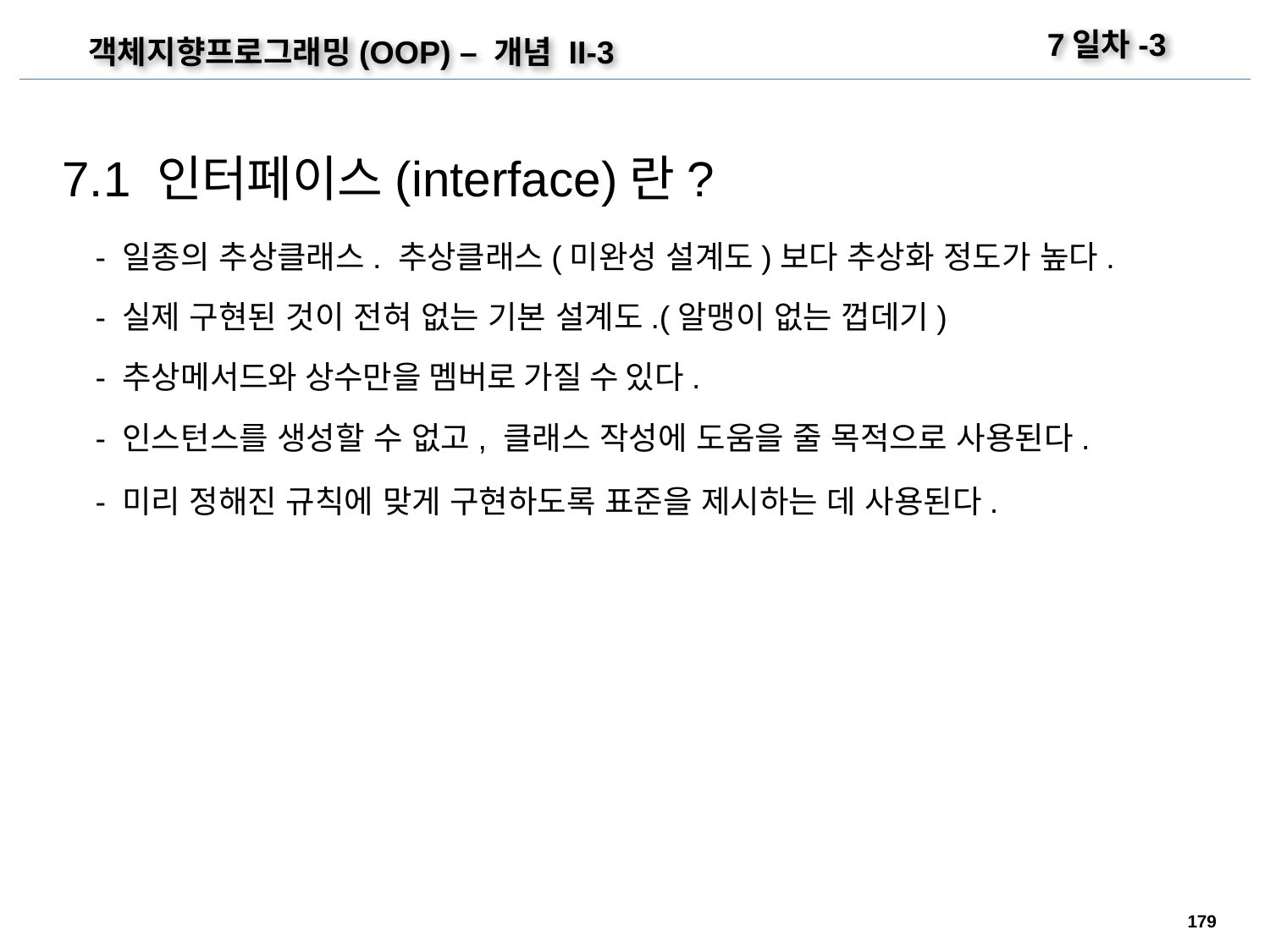

7일차-3
객체지향프로그래밍(OOP) – 개념 II-3
7.1 인터페이스(interface)란?
  - 일종의 추상클래스. 추상클래스(미완성 설계도)보다 추상화 정도가 높다.
  - 실제 구현된 것이 전혀 없는 기본 설계도.(알맹이 없는 껍데기)
  - 추상메서드와 상수만을 멤버로 가질 수 있다.
  - 인스턴스를 생성할 수 없고, 클래스 작성에 도움을 줄 목적으로 사용된다.
  - 미리 정해진 규칙에 맞게 구현하도록 표준을 제시하는 데 사용된다.